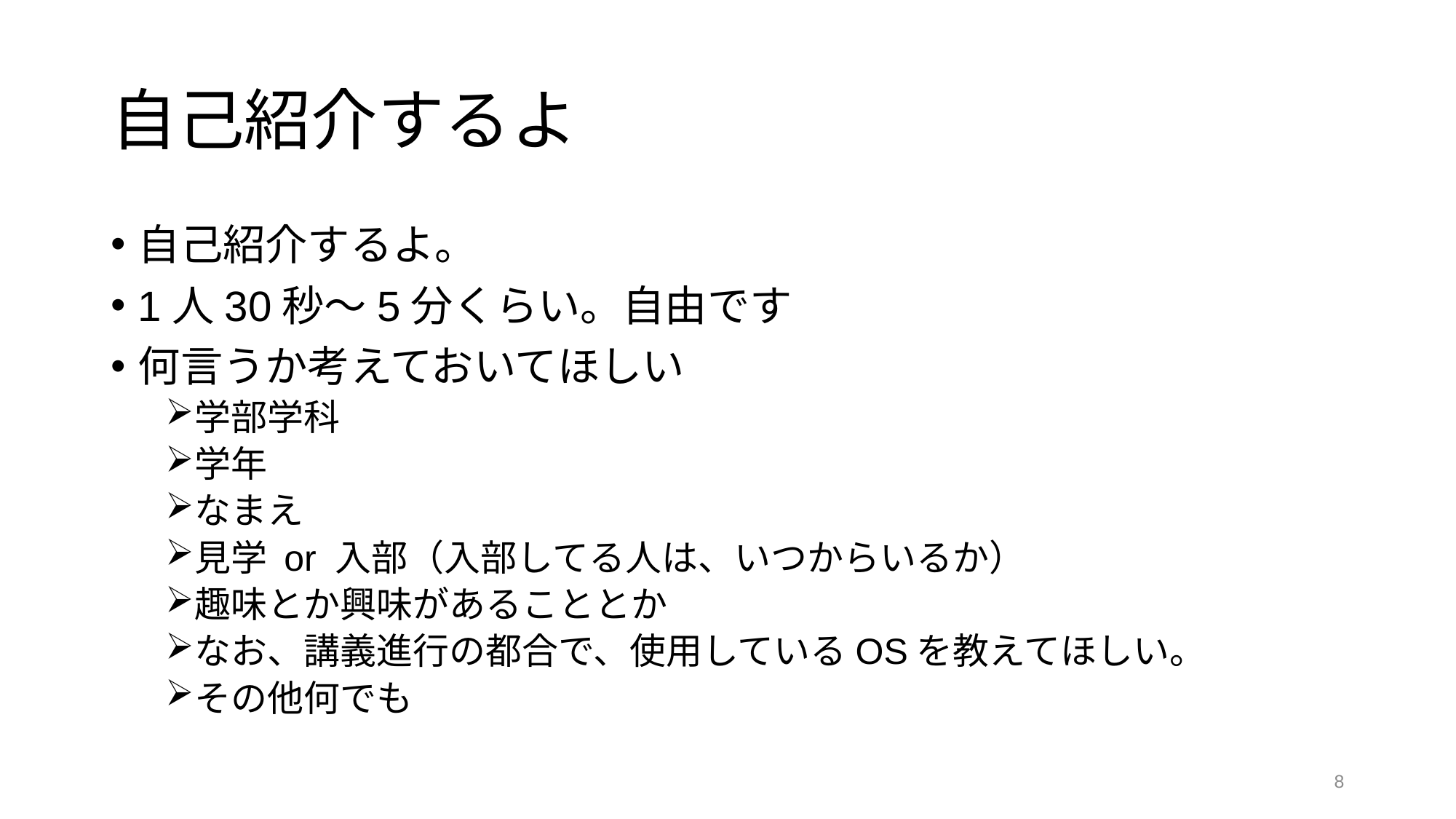

# 自己紹介するよ
自己紹介するよ。
1人30秒～5分くらい。自由です
何言うか考えておいてほしい
学部学科
学年
なまえ
見学 or 入部（入部してる人は、いつからいるか）
趣味とか興味があることとか
なお、講義進行の都合で、使用しているOSを教えてほしい。
その他何でも

8